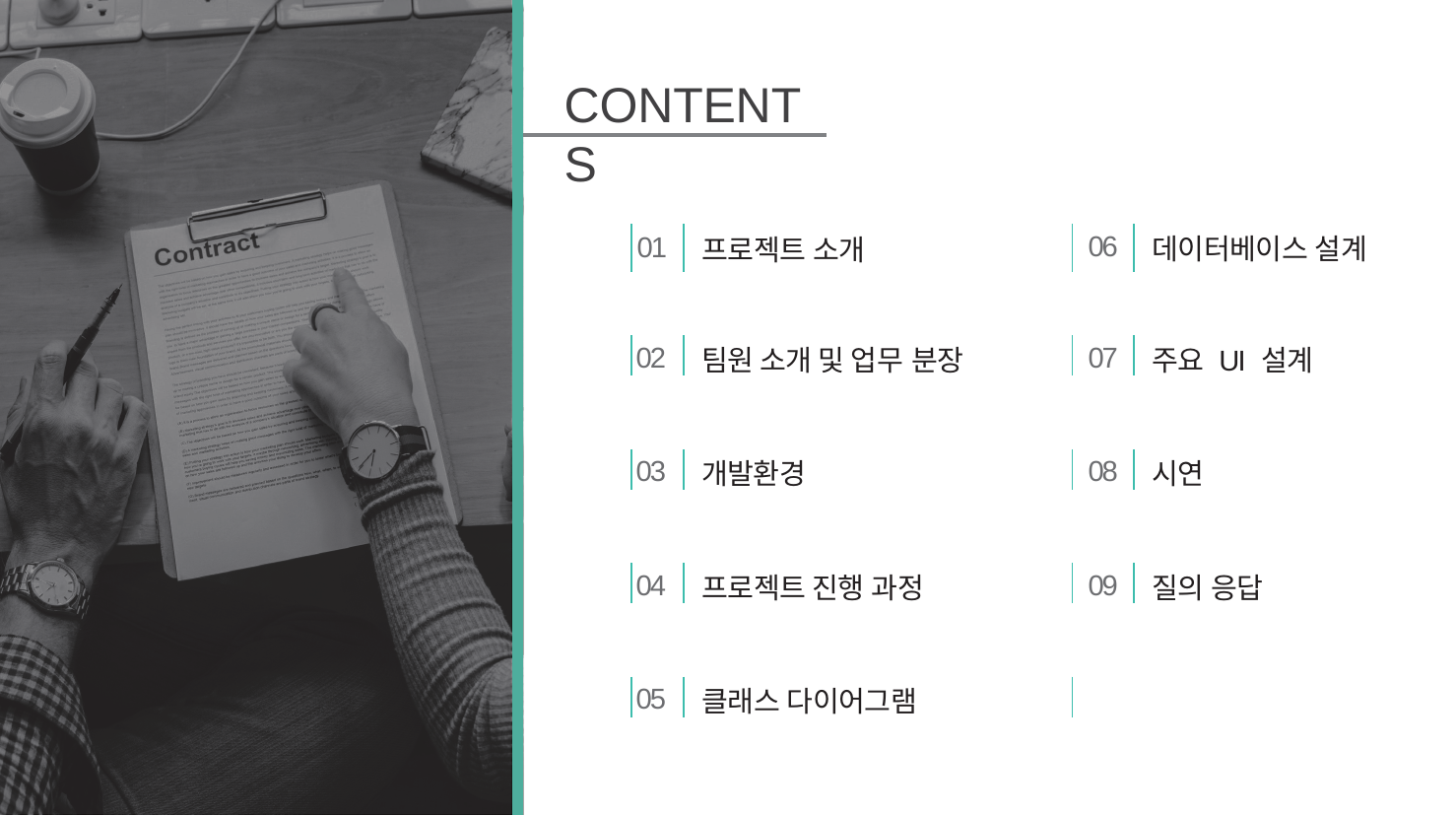

# CONTENTS

| 01 | 프로젝트 소개 | 06 | 데이터베이스 설계 |
| --- | --- | --- | --- |
|  |  |  |  |
| 02 | 팀원 소개 및 업무 분장 | 07 | 주요 UI 설계 |
|  |  |  |  |
| 03 | 개발환경 | 08 | 시연 |
|  |  |  |  |
| 04 | 프로젝트 진행 과정 | 09 | 질의 응답 |
|  |  |  |  |
| 05 | 클래스 다이어그램 |  |  |